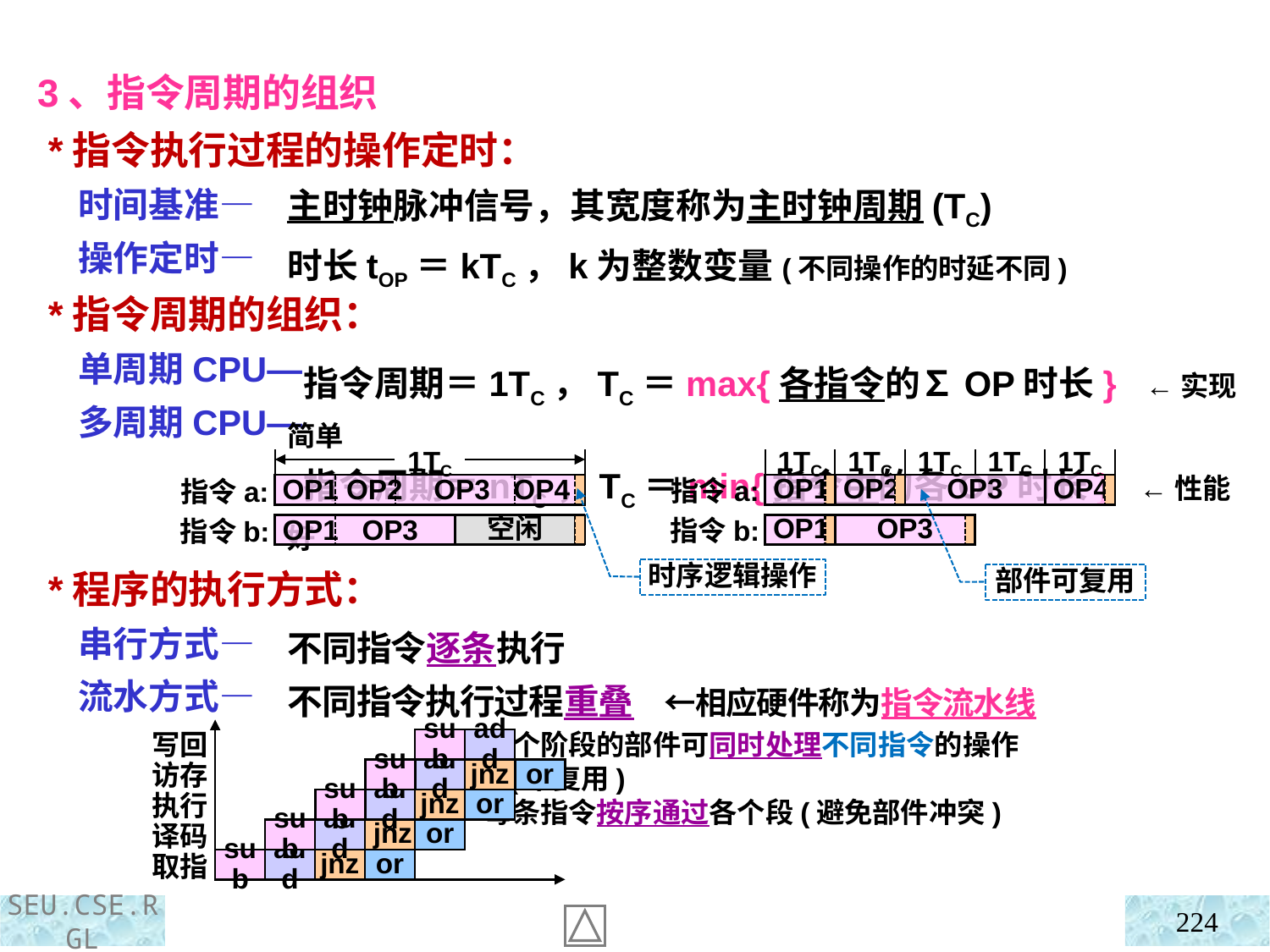

3、指令周期的组织
 *指令执行过程的操作定时：
    时间基准—
    操作定时—
 *指令周期的组织：
    单周期CPU—
    多周期CPU—

 *程序的执行方式：
    串行方式—
    流水方式—
主时钟脉冲信号，其宽度称为主时钟周期(TC)
时长tOP＝kTC，k为整数变量(不同操作的时延不同)

 指令周期＝1TC，TC＝max{各指令的∑OP时长}   ←实现简单
 指令周期＝nTC，TC＝min{指令中的各OP时长}   ←性能好
1TC
指令a:

OP1 OP2    OP3   OP4
空闲

指令b:
OP1   OP3
1TC
1TC
1TC
1TC
1TC
指令a:
OP1

OP2

OP3
OP4

指令b:
OP1
OP3
时序逻辑操作
部件可复用
不同指令逐条执行
不同指令执行过程重叠    ←相应硬件称为指令流水线
                     ├→各个阶段的部件可同时处理不同指令的操作
                     │     (不复用)
                     └→每条指令按序通过各个段(避免部件冲突)
sub
add
写回
访存
执行
译码
取指
add
jnz
or
sub
or
add
jnz
sub
or
add
jnz
sub
or
jnz
sub
add
224